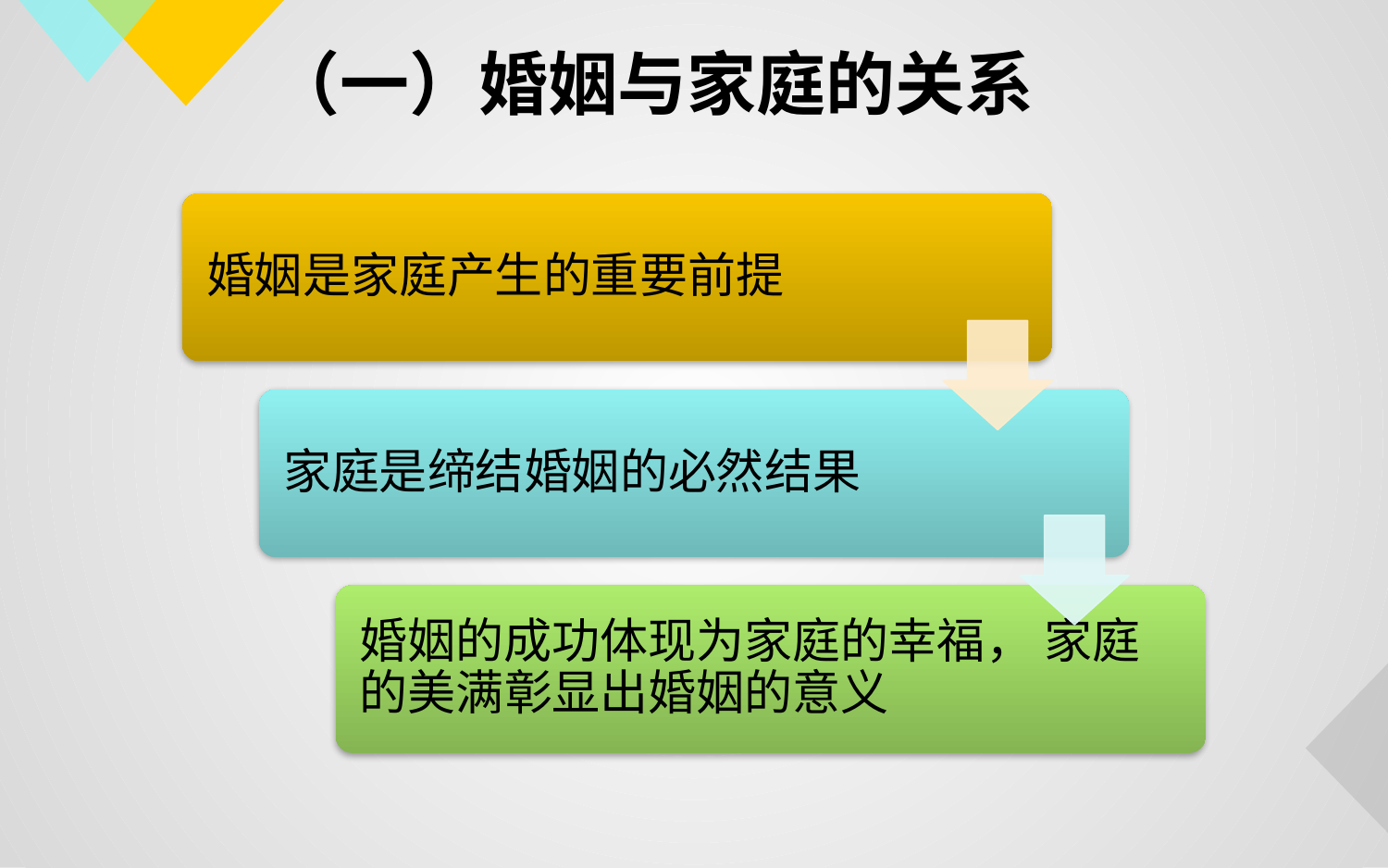

# （一）婚姻与家庭的关系
婚姻是家庭产生的重要前提
家庭是缔结婚姻的必然结果
婚姻的成功体现为家庭的幸福， 家庭的美满彰显出婚姻的意义